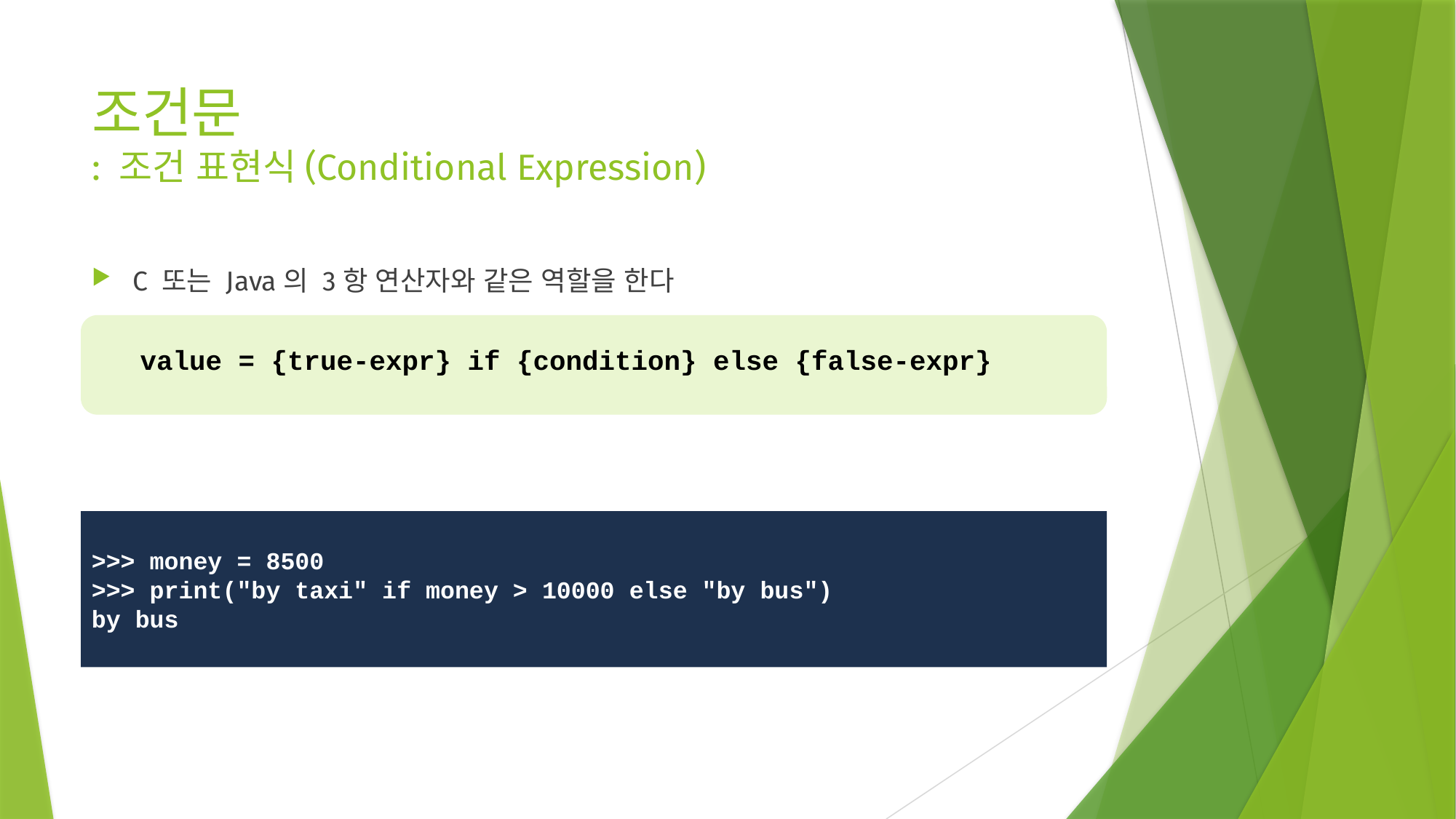

# 조건문 : 조건 표현식(Conditional Expression)
C 또는 Java의 3항 연산자와 같은 역할을 한다

value = {true-expr} if {condition} else {false-expr}

>>> money = 8500
>>> print("by taxi" if money > 10000 else "by bus")
by bus